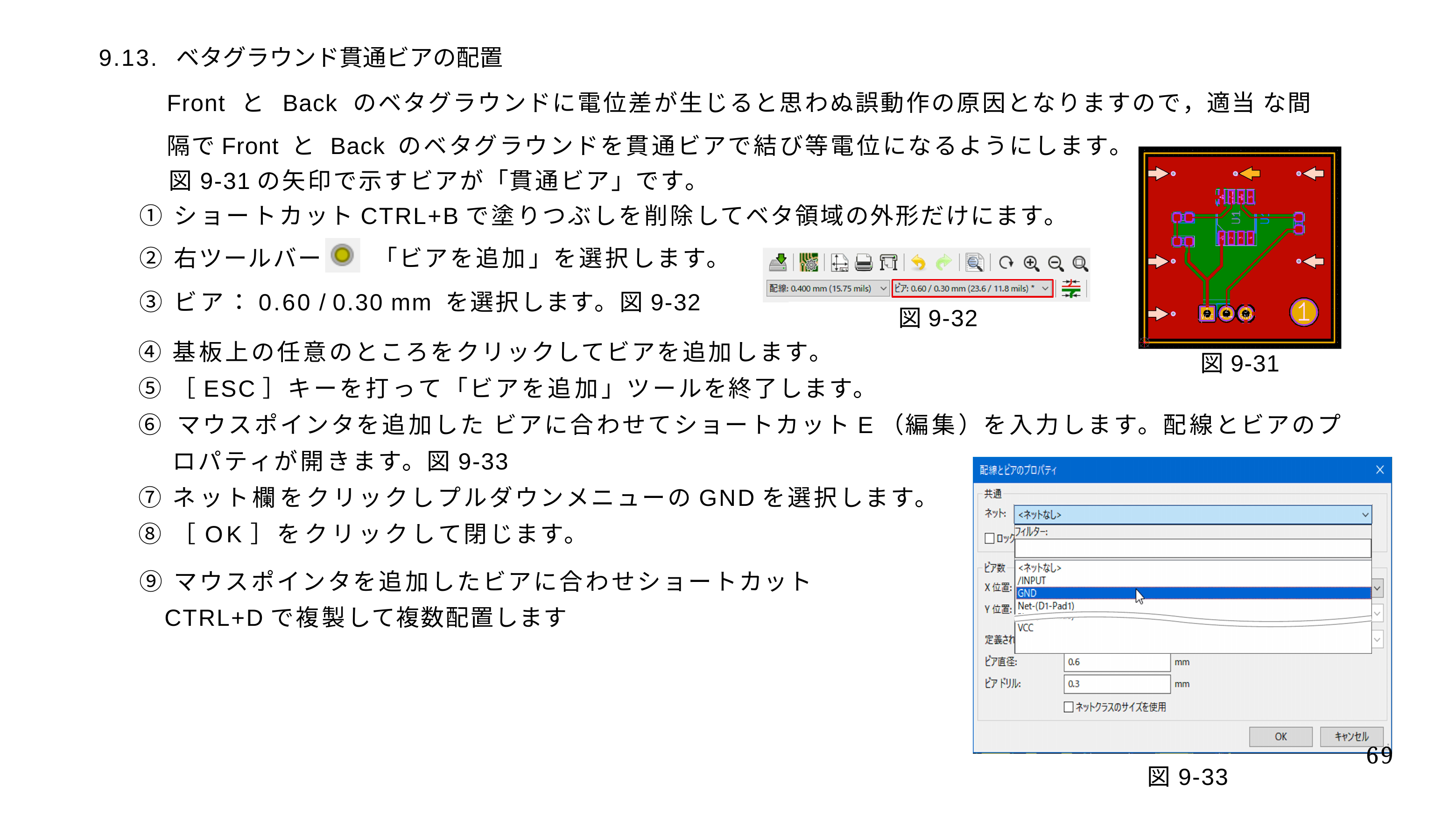

9.13. ベタグラウンド貫通ビアの配置
Front と Back のベタグラウンドに電位差が生じると思わぬ誤動作の原因となりますので，適当 な間隔でFront と Back のベタグラウンドを貫通ビアで結び等電位になるようにします。
	図9-31の矢印で示すビアが「貫通ビア」です。
① ショートカットCTRL+Bで塗りつぶしを削除してベタ領域の外形だけにます。
② 右ツールバー　　「ビアを追加」を選択します。
③ ビア：0.60 / 0.30 mm を選択します。図9-32

図9-31

図9-32
④ 基板上の任意のところをクリックしてビアを追加します。
⑤ ［ESC］キーを打って「ビアを追加」ツールを終了します。
⑥  マウスポインタを追加した ビアに合わせてショートカットE（編集）を入力します。配線とビアのプロパティが開きます。図9-33
⑦ ネット欄をクリックしプルダウンメニューのGNDを選択します。
⑧ ［OK］をクリックして閉じます。

⑨ マウスポインタを追加したビアに合わせショートカット
   CTRL+Dで複製して複数配置します
69
図9-33
37